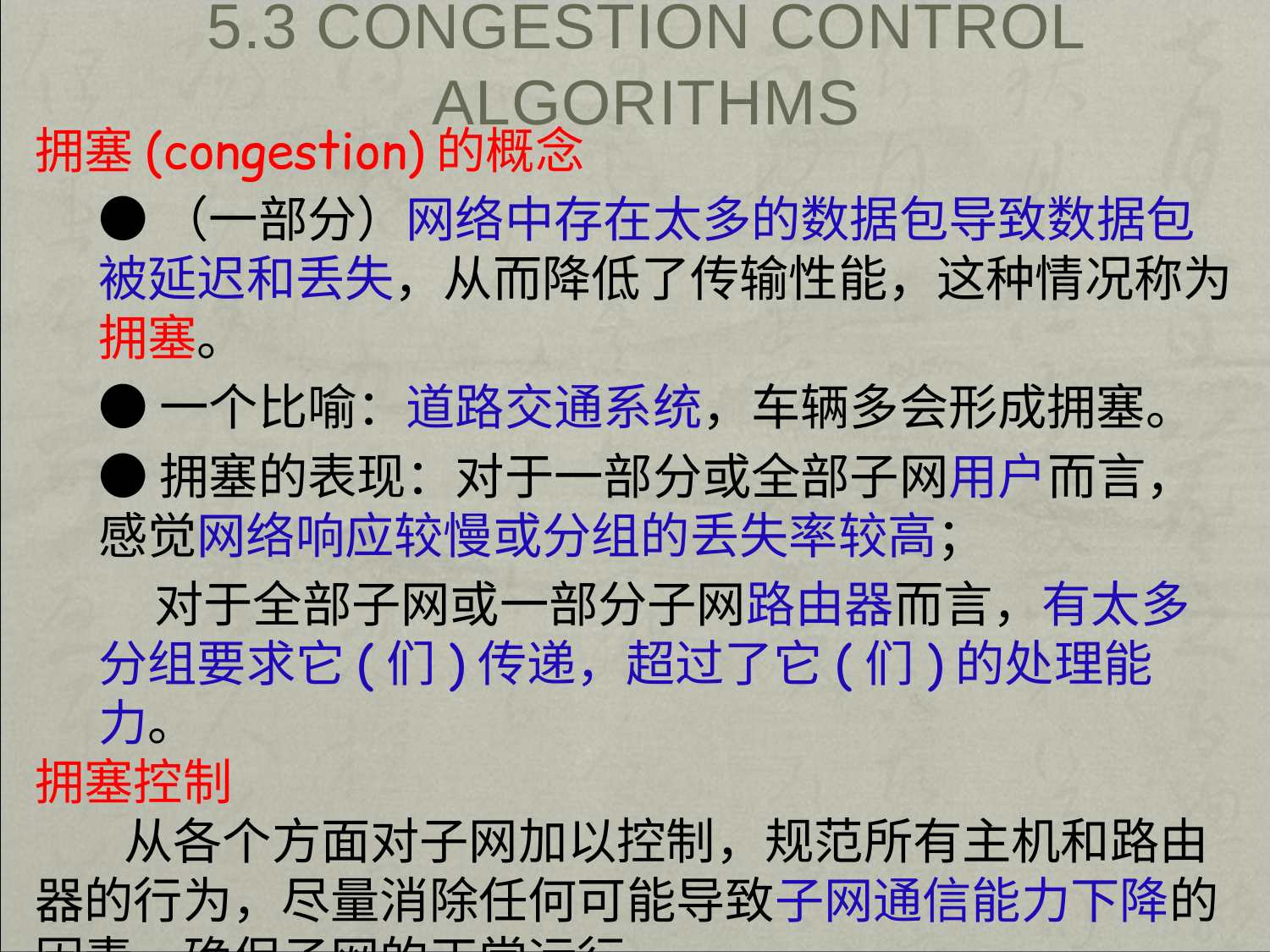

# 5.3 Congestion Control Algorithms
拥塞(congestion)的概念
●（一部分）网络中存在太多的数据包导致数据包被延迟和丢失，从而降低了传输性能，这种情况称为拥塞。
●一个比喻：道路交通系统，车辆多会形成拥塞。
●拥塞的表现：对于一部分或全部子网用户而言，感觉网络响应较慢或分组的丢失率较高；
    对于全部子网或一部分子网路由器而言，有太多分组要求它(们)传递，超过了它(们)的处理能力。
拥塞控制
       从各个方面对子网加以控制，规范所有主机和路由器的行为，尽量消除任何可能导致子网通信能力下降的因素，确保子网的正常运行。
91